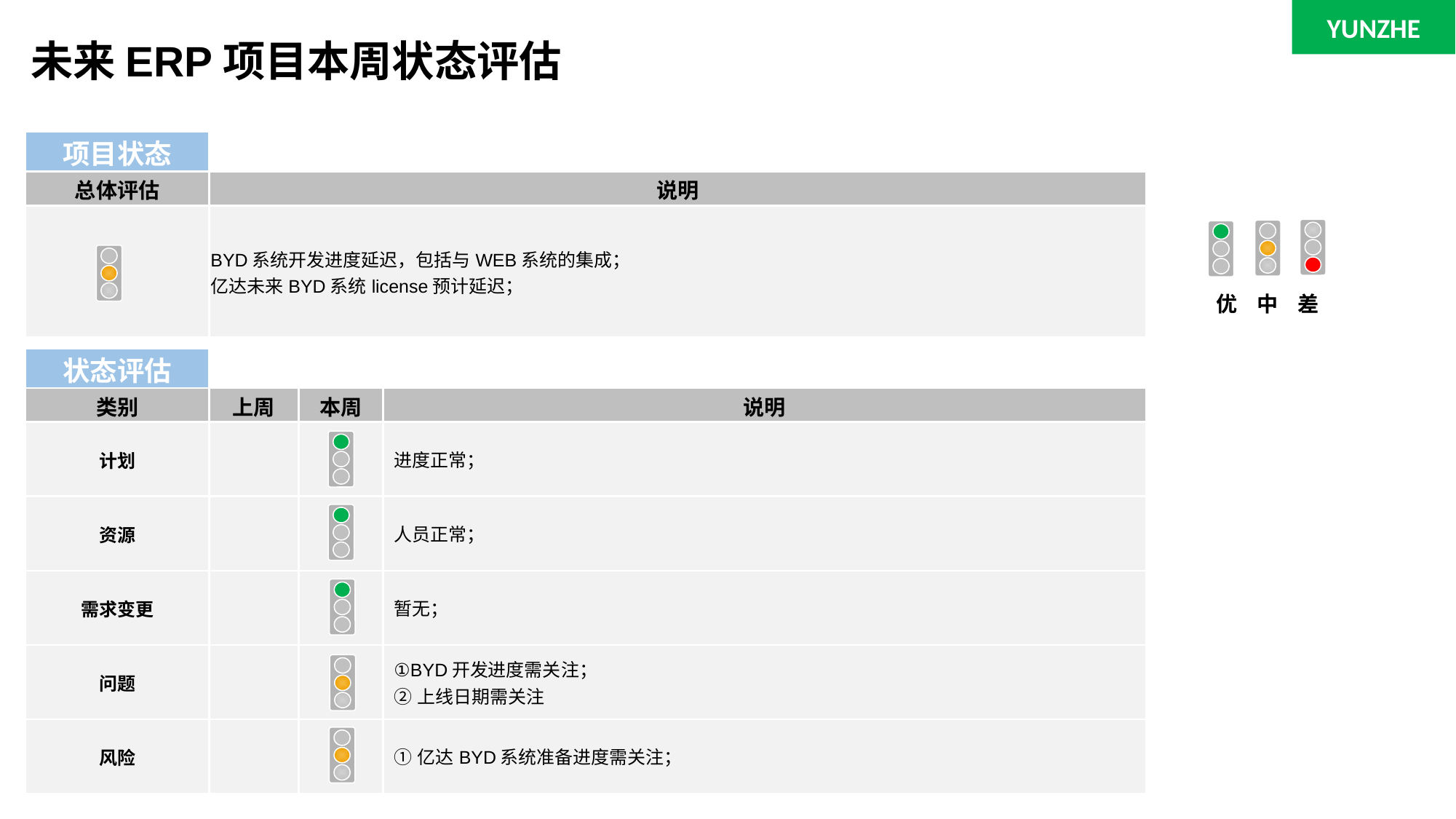

YUNZHE
# 未来ERP项目本周状态评估
| 项目状态 |  |
| --- | --- |
| 总体评估 | 说明 |
|  | BYD系统开发进度延迟，包括与WEB系统的集成； 亿达未来BYD系统license预计延迟； |

优    中    差
| 状态评估 |  |  |  |
| --- | --- | --- | --- |
| 类别 | 上周 | 本周 | 说明 |
| 计划 |  |  | 进度正常； |
| 资源 |  |  | 人员正常； |
| 需求变更 |  |  | 暂无； |
| 问题 |  |  | ①BYD开发进度需关注； ②上线日期需关注 |
| 风险 |  |  | ①亿达BYD系统准备进度需关注； |